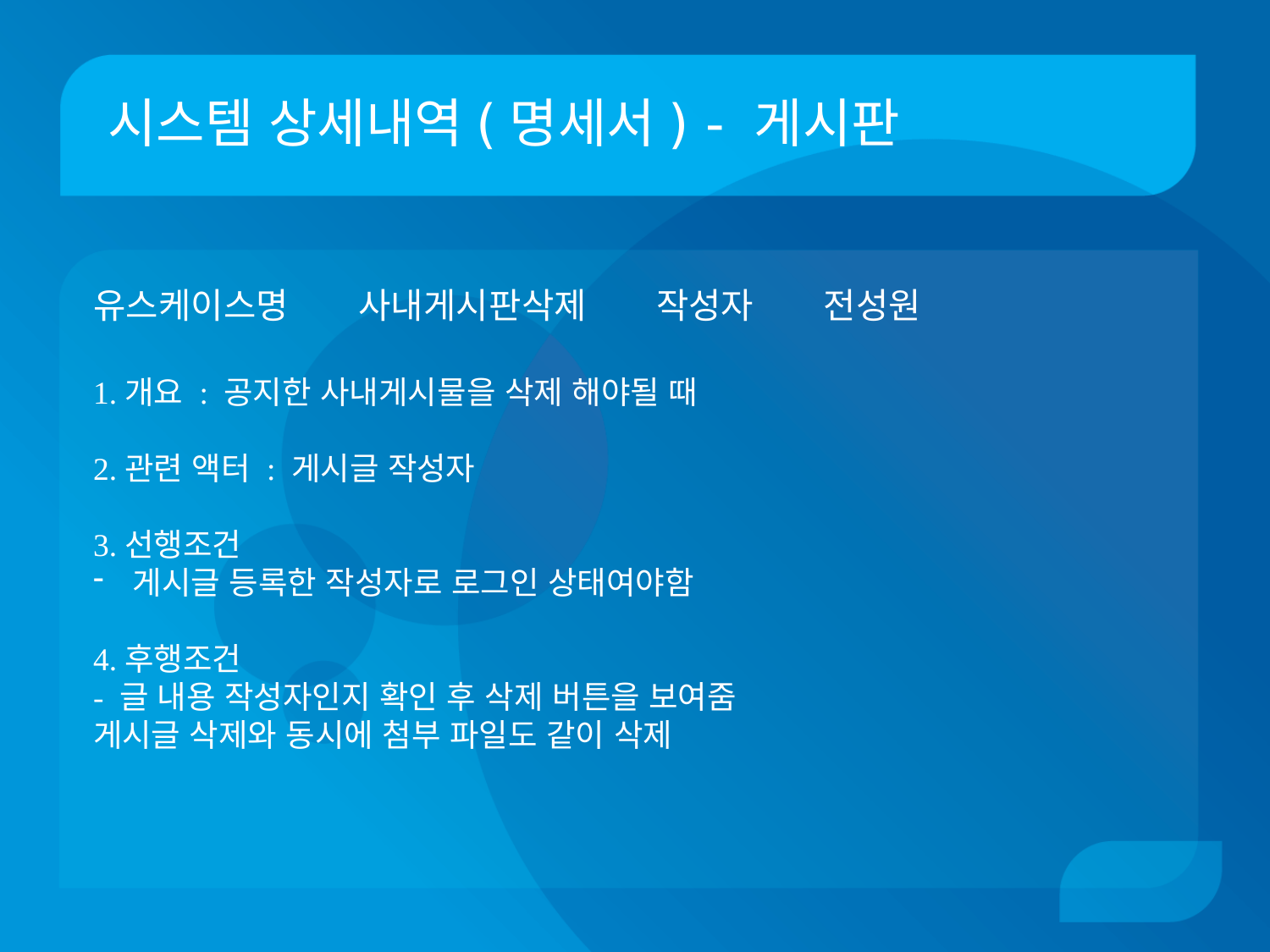

# 시스템 상세내역(명세서) - 게시판
유스케이스명       사내게시판삭제       작성자       전성원
1.개요 : 공지한 사내게시물을 삭제 해야될 때

2.관련 액터 : 게시글 작성자

3.선행조건
게시글 등록한 작성자로 로그인 상태여야함

4.후행조건
- 글 내용 작성자인지 확인 후 삭제 버튼을 보여줌
게시글 삭제와 동시에 첨부 파일도 같이 삭제